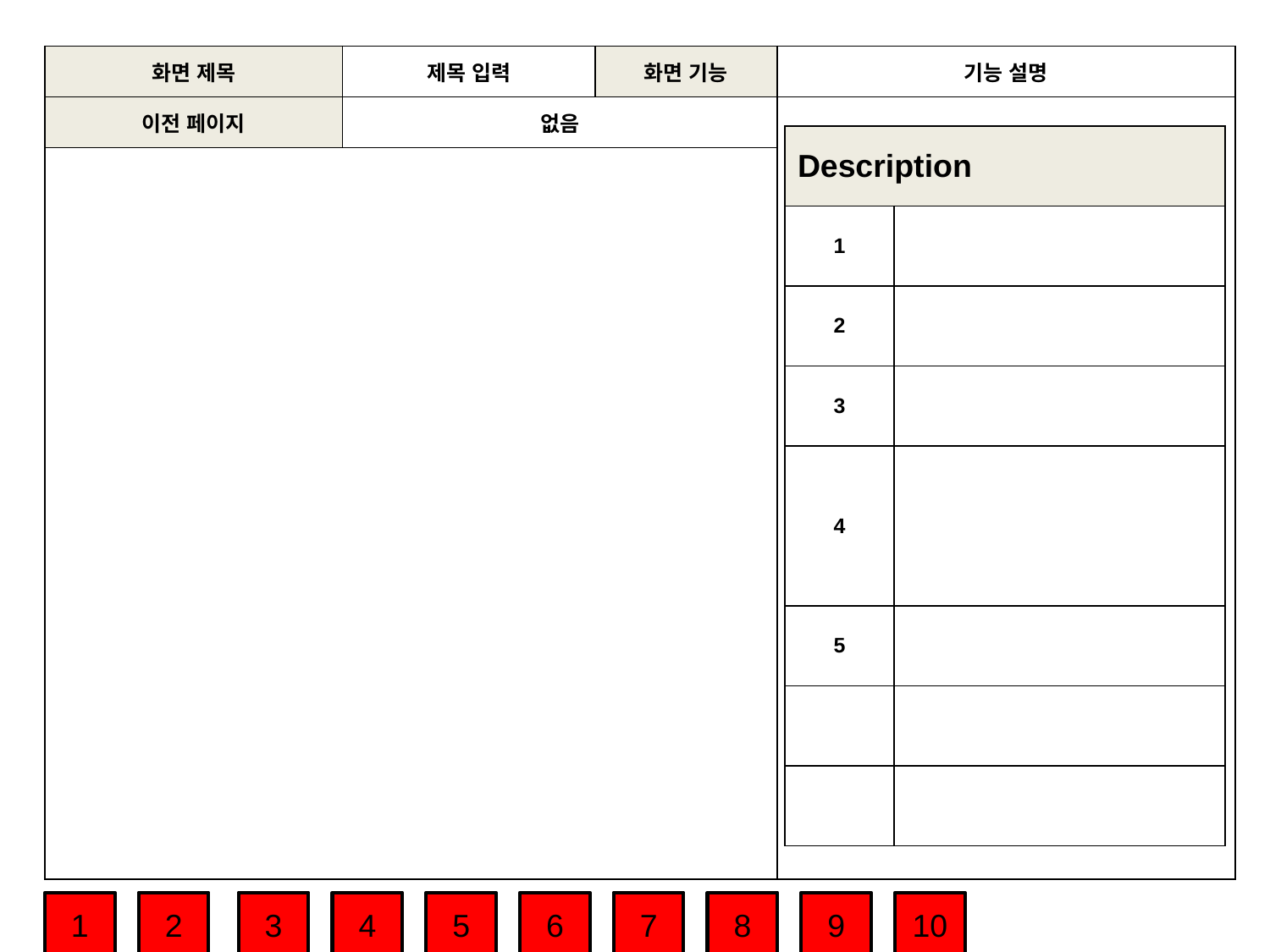

| 화면 제목 | 제목 입력 | 화면 기능 | 기능 설명 |
| --- | --- | --- | --- |
| 이전 페이지 | 없음 |  |  |
|  |  |  |  |
| Description |  |
| --- | --- |
| 1 |  |
| 2 |  |
| 3 |  |
| 4 |  |
| 5 |  |
|  |  |
|  |  |
1
2
3
4
5
6
7
8
9
10